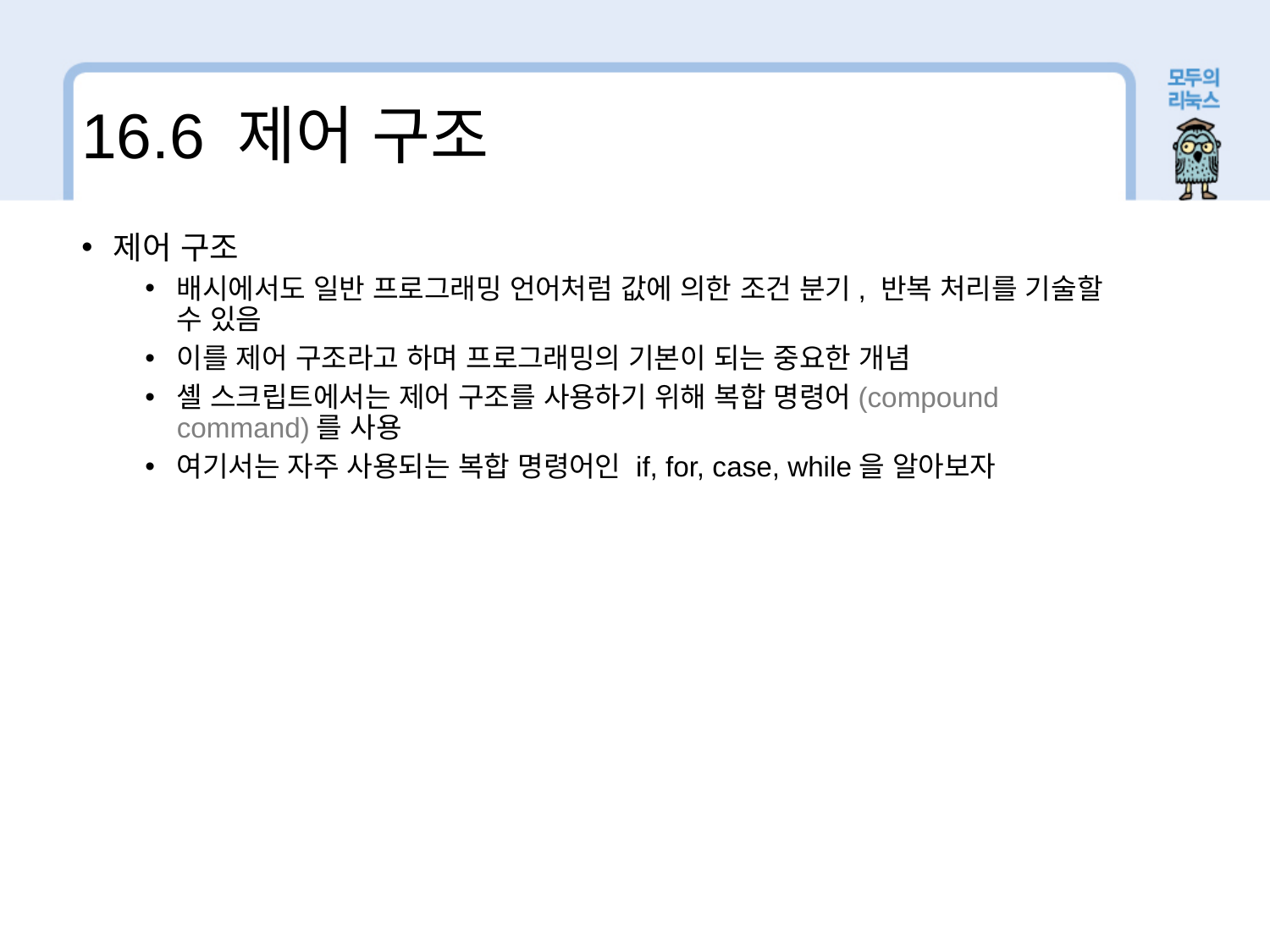

16.6 제어 구조
제어 구조
배시에서도 일반 프로그래밍 언어처럼 값에 의한 조건 분기, 반복 처리를 기술할 수 있음
이를 제어 구조라고 하며 프로그래밍의 기본이 되는 중요한 개념
셸 스크립트에서는 제어 구조를 사용하기 위해 복합 명령어(compound command)를 사용
여기서는 자주 사용되는 복합 명령어인 if, for, case, while을 알아보자